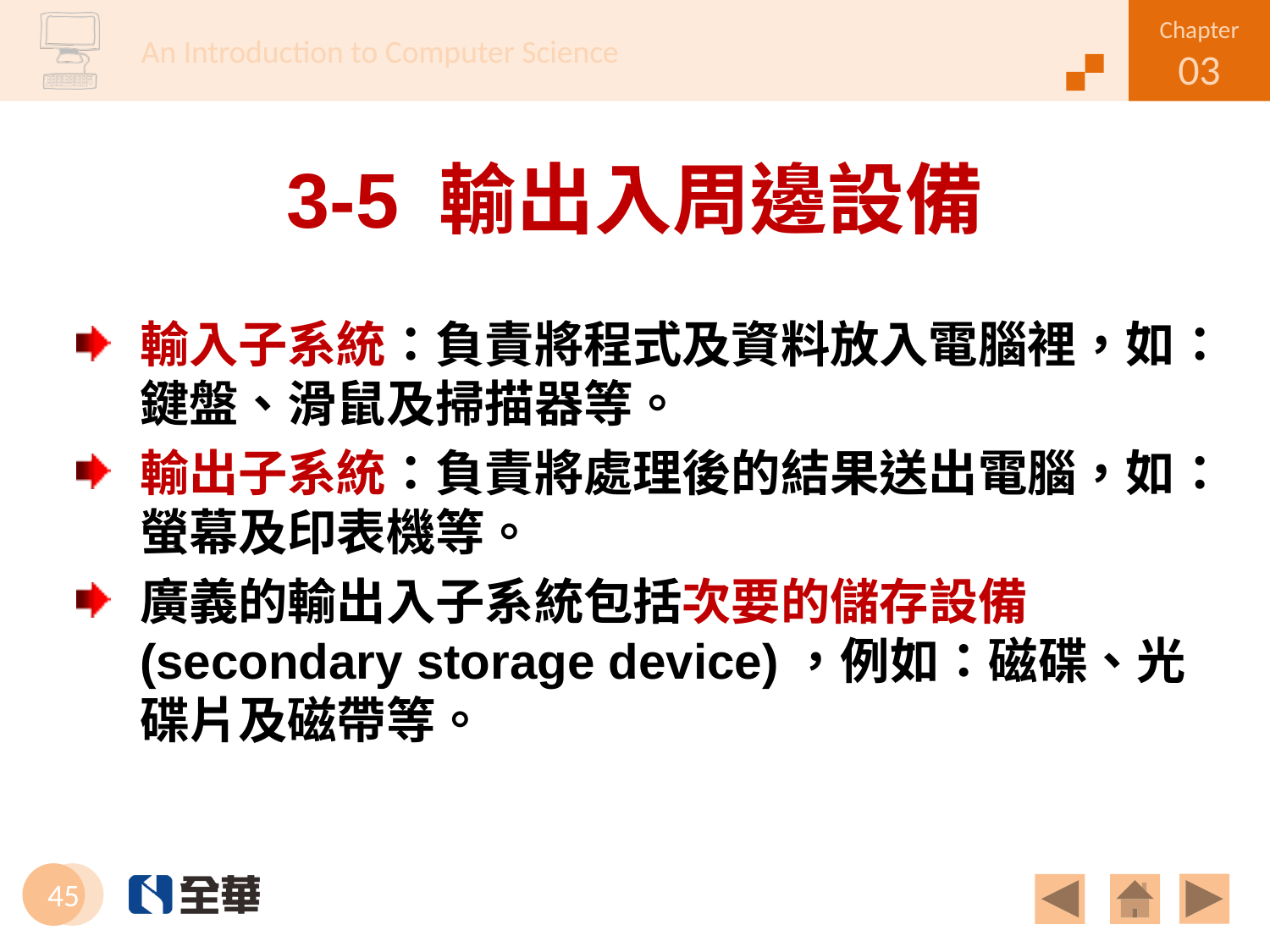

# 3-5 輸出入周邊設備
輸入子系統：負責將程式及資料放入電腦裡，如：鍵盤、滑鼠及掃描器等。
輸出子系統：負責將處理後的結果送出電腦，如：螢幕及印表機等。
廣義的輸出入子系統包括次要的儲存設備(secondary storage device)，例如：磁碟、光碟片及磁帶等。